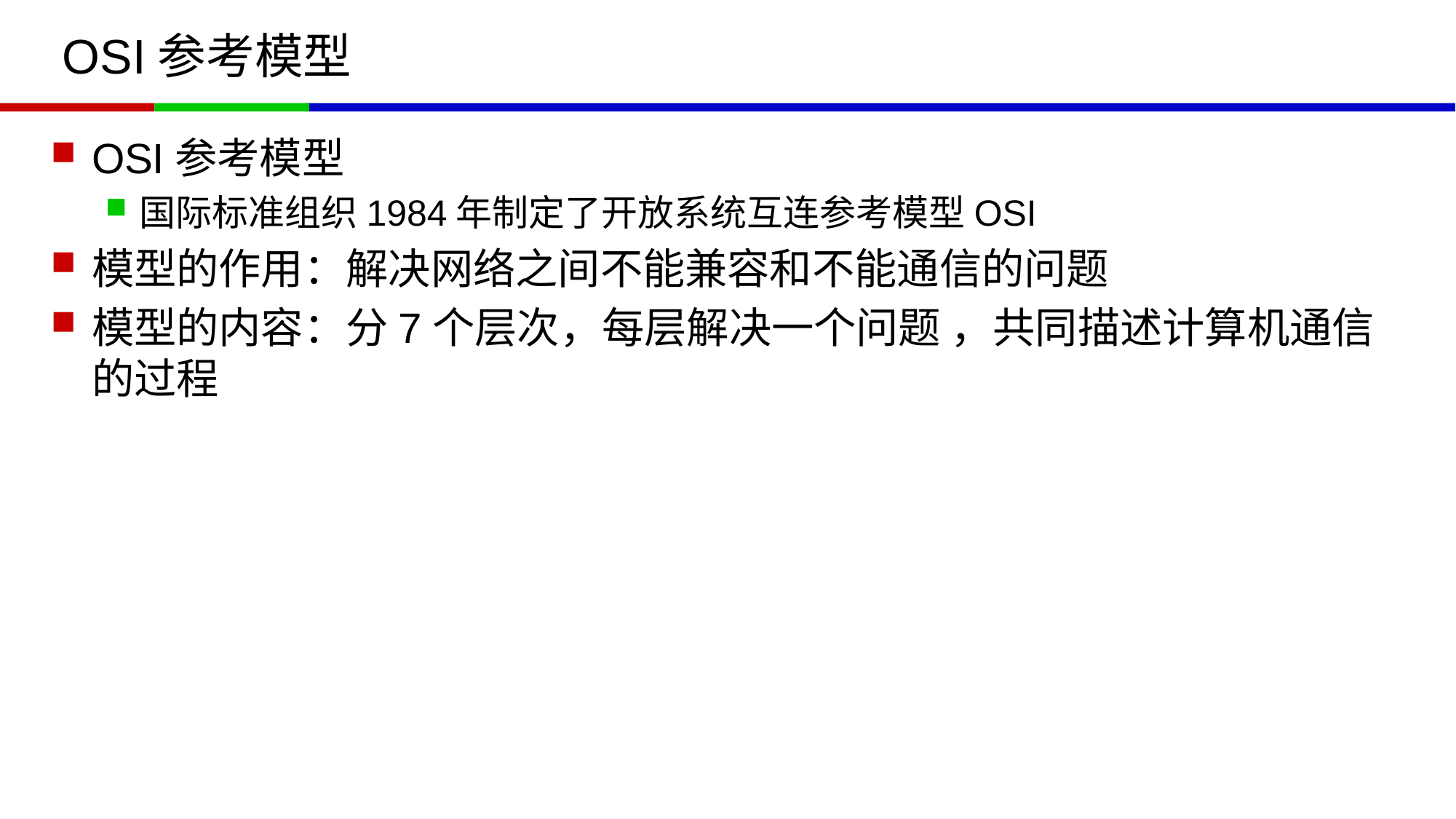

# OSI参考模型
OSI参考模型
国际标准组织1984年制定了开放系统互连参考模型OSI
模型的作用：解决网络之间不能兼容和不能通信的问题
模型的内容：分7个层次，每层解决一个问题 ，共同描述计算机通信的过程

30